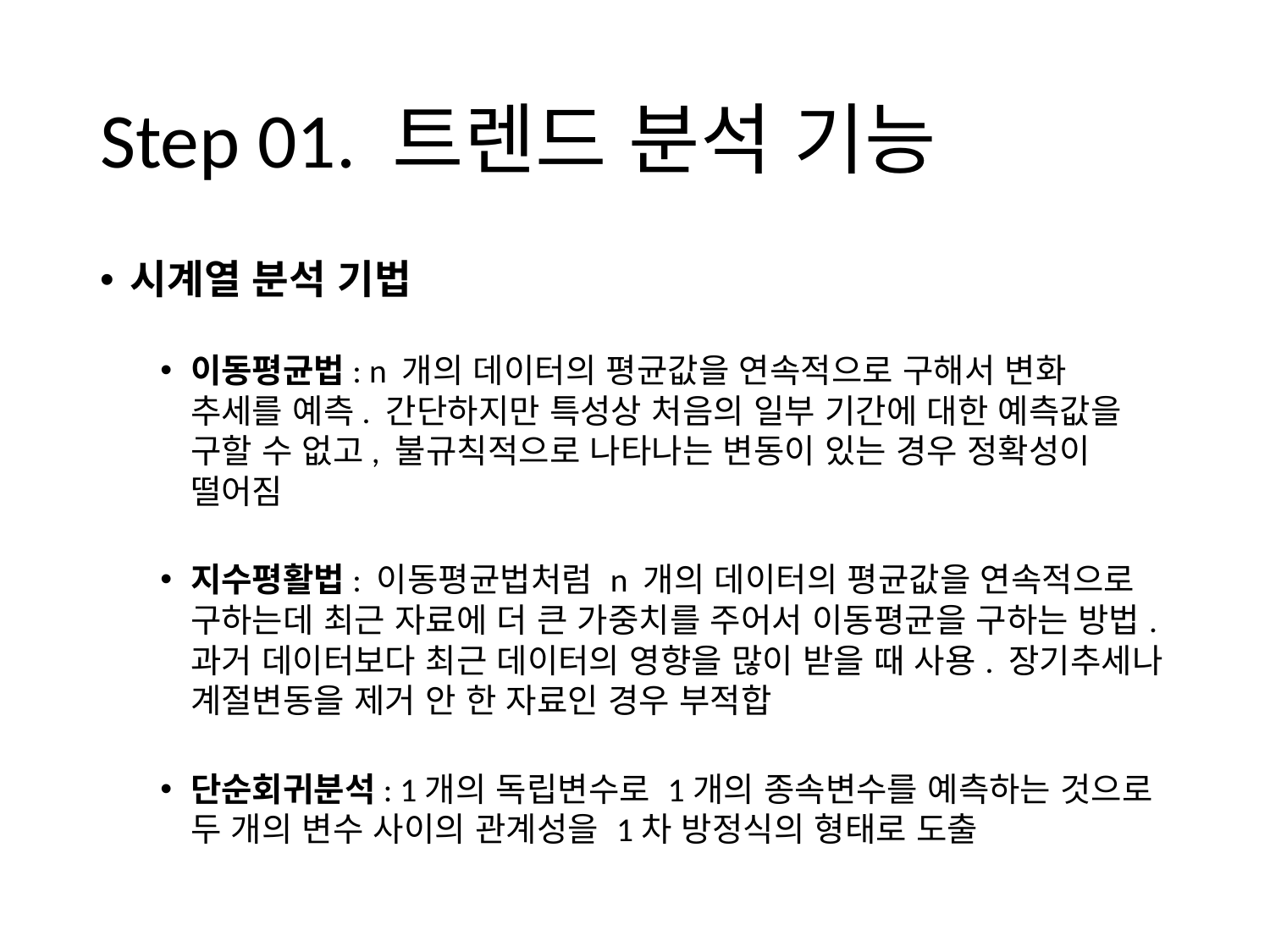

# Step 01. 트렌드 분석 기능
시계열 분석 기법

이동평균법: n 개의 데이터의 평균값을 연속적으로 구해서 변화 추세를 예측. 간단하지만 특성상 처음의 일부 기간에 대한 예측값을 구할 수 없고, 불규칙적으로 나타나는 변동이 있는 경우 정확성이 떨어짐

지수평활법: 이동평균법처럼 n 개의 데이터의 평균값을 연속적으로 구하는데 최근 자료에 더 큰 가중치를 주어서 이동평균을 구하는 방법. 과거 데이터보다 최근 데이터의 영향을 많이 받을 때 사용. 장기추세나 계절변동을 제거 안 한 자료인 경우 부적합

단순회귀분석: 1개의 독립변수로 1개의 종속변수를 예측하는 것으로 두 개의 변수 사이의 관계성을 1차 방정식의 형태로 도출